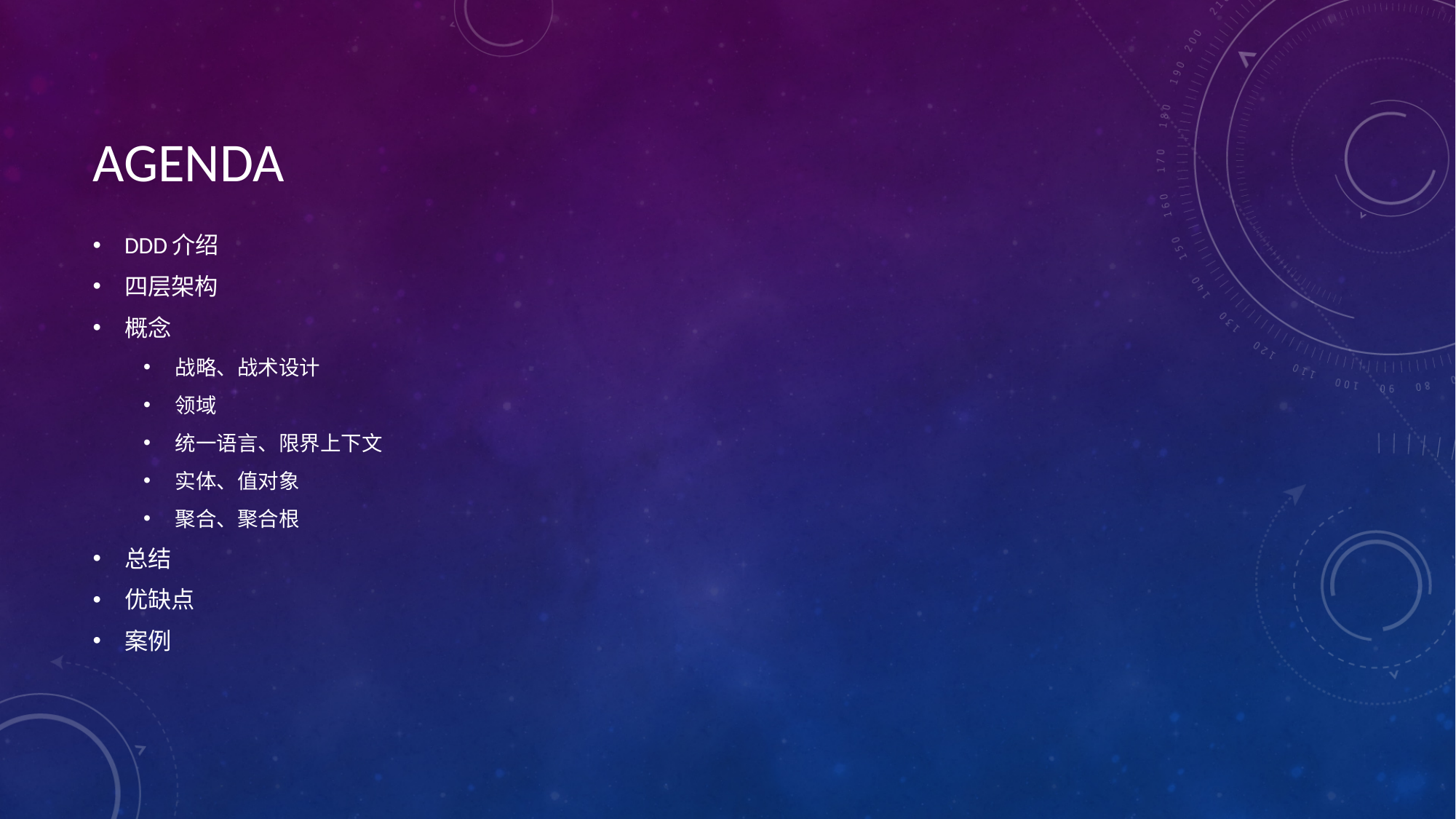

# Agenda
DDD介绍
四层架构
概念
战略、战术设计
领域
统一语言、限界上下文
实体、值对象
聚合、聚合根
总结
优缺点
案例